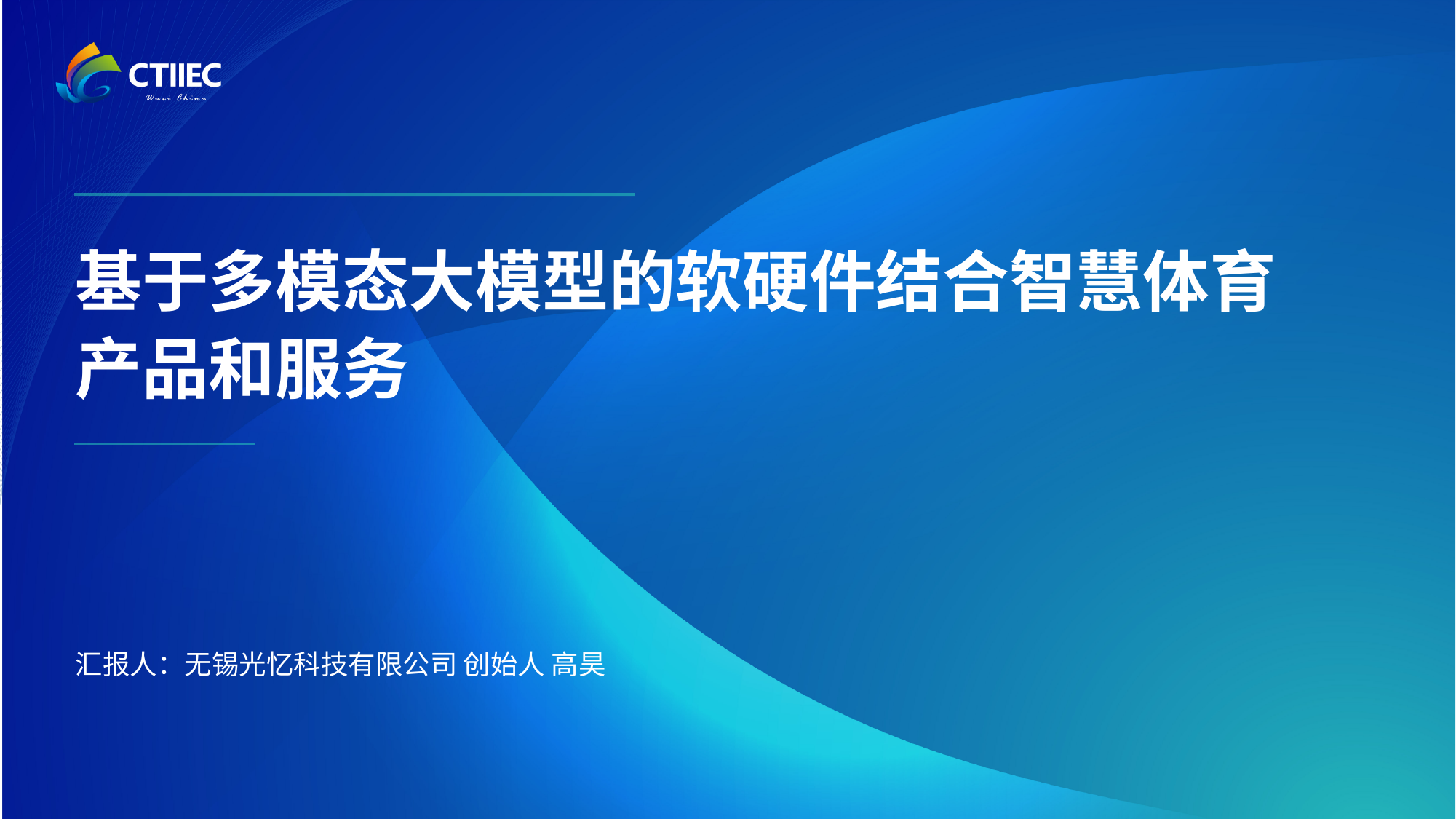

基于多模态大模型的软硬件结合智慧体育产品和服务
汇报人：无锡光忆科技有限公司 创始人 高昊